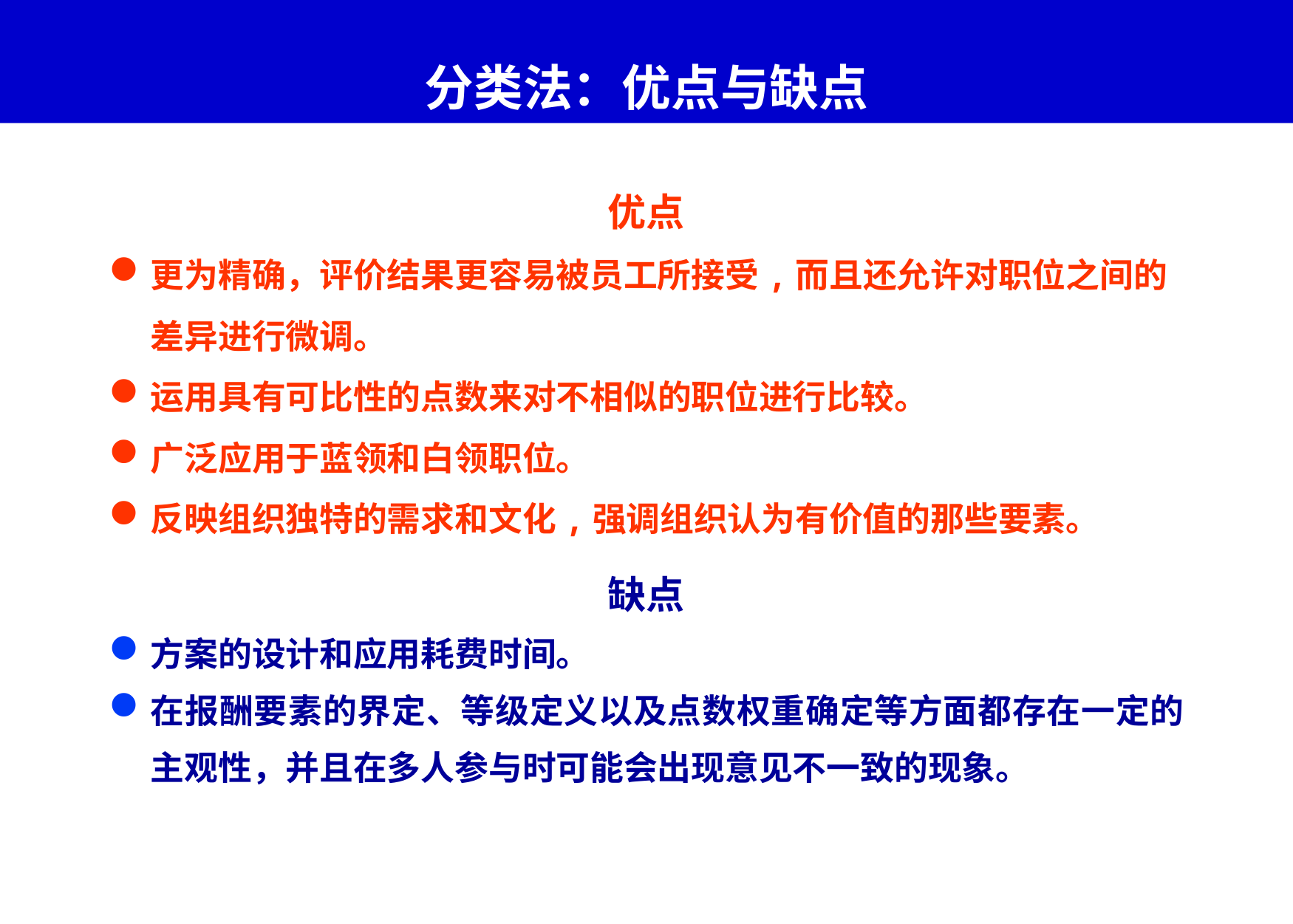

# 分类法：优点与缺点
优点
更为精确，评价结果更容易被员工所接受,而且还允许对职位之间的差异进行微调。
运用具有可比性的点数来对不相似的职位进行比较。
广泛应用于蓝领和白领职位。
反映组织独特的需求和文化,强调组织认为有价值的那些要素。
缺点
方案的设计和应用耗费时间。
在报酬要素的界定、等级定义以及点数权重确定等方面都存在一定的主观性，并且在多人参与时可能会出现意见不一致的现象。